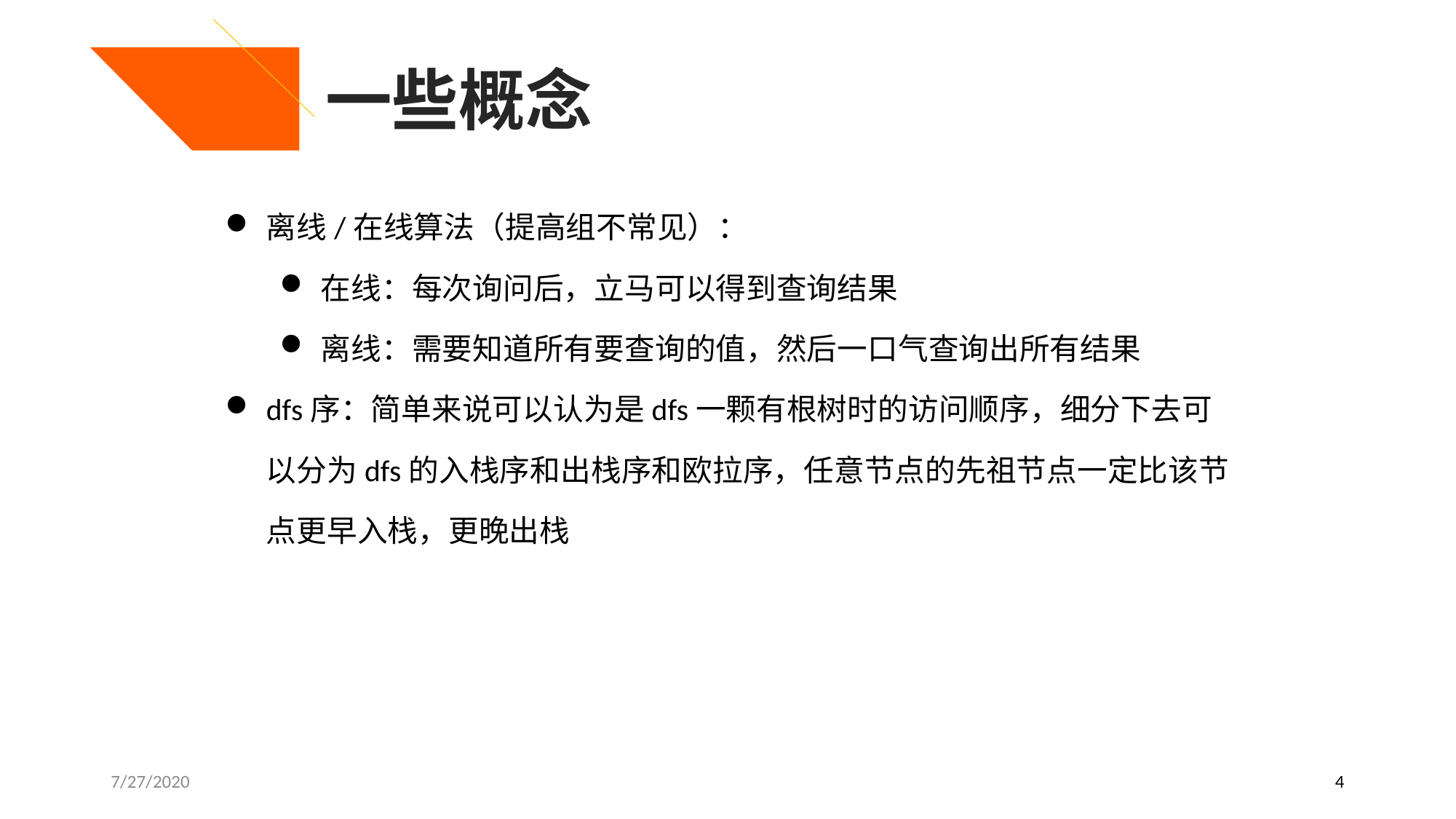

一些概念
离线/在线算法（提高组不常见）：
在线：每次询问后，立马可以得到查询结果
离线：需要知道所有要查询的值，然后一口气查询出所有结果
dfs序：简单来说可以认为是dfs一颗有根树时的访问顺序，细分下去可以分为dfs的入栈序和出栈序和欧拉序，任意节点的先祖节点一定比该节点更早入栈，更晚出栈

7/27/2020
4